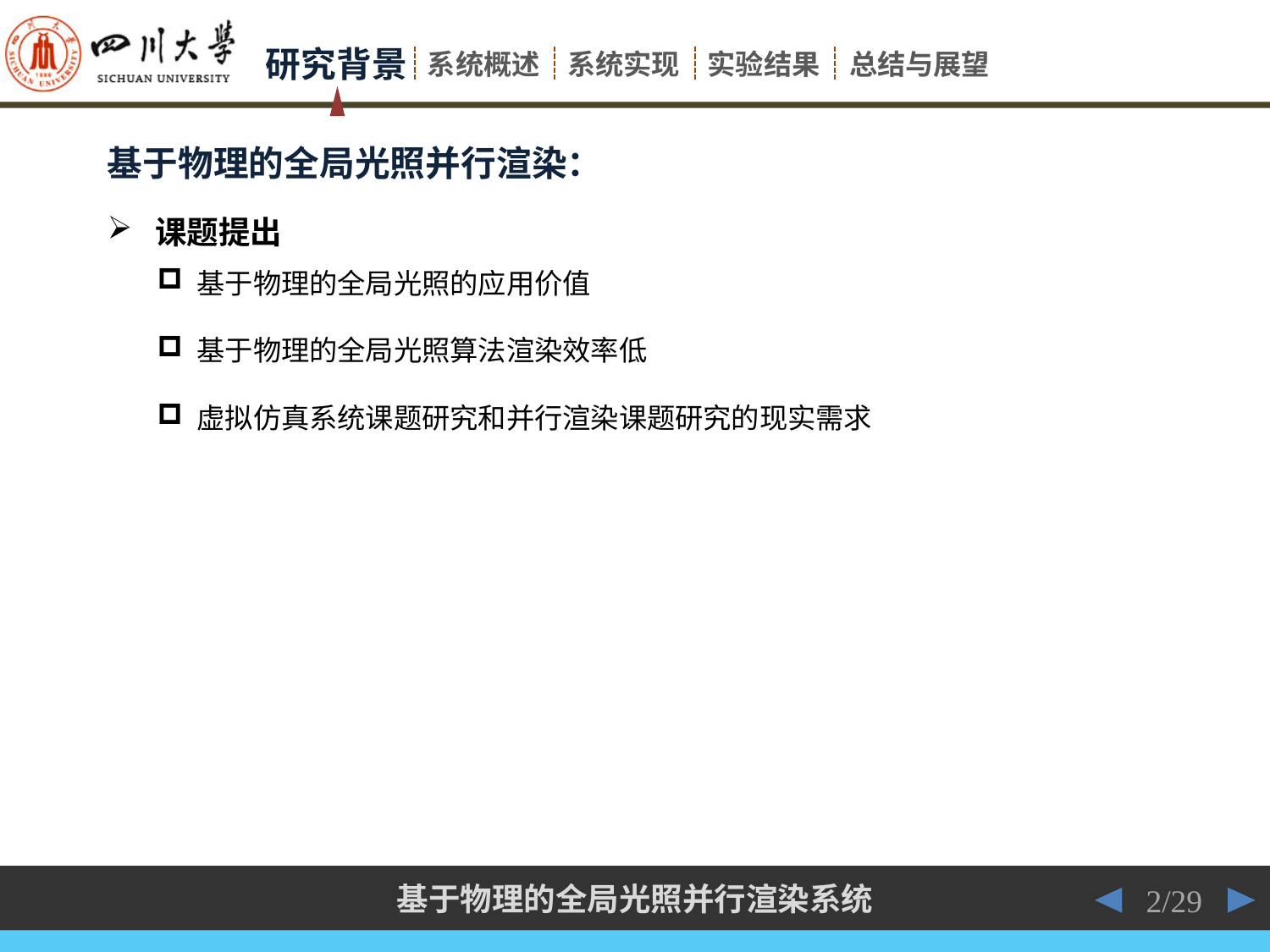

基于物理的全局光照并行渲染：
课题提出
基于物理的全局光照的应用价值

基于物理的全局光照算法渲染效率低

虚拟仿真系统课题研究和并行渲染课题研究的现实需求
 2/29